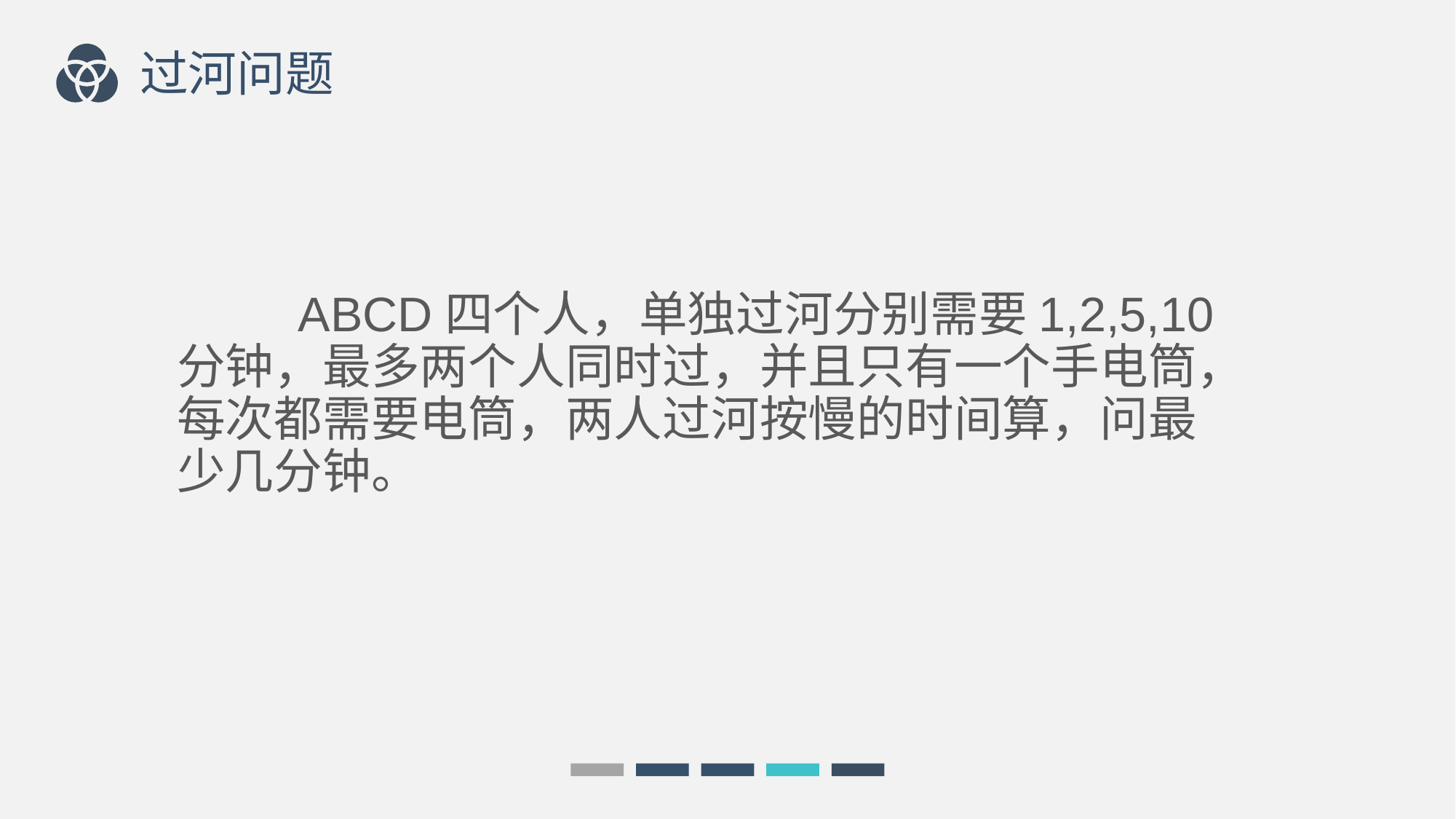

过河问题
         ABCD四个人，单独过河分别需要1,2,5,10分钟，最多两个人同时过，并且只有一个手电筒，每次都需要电筒，两人过河按慢的时间算，问最少几分钟。